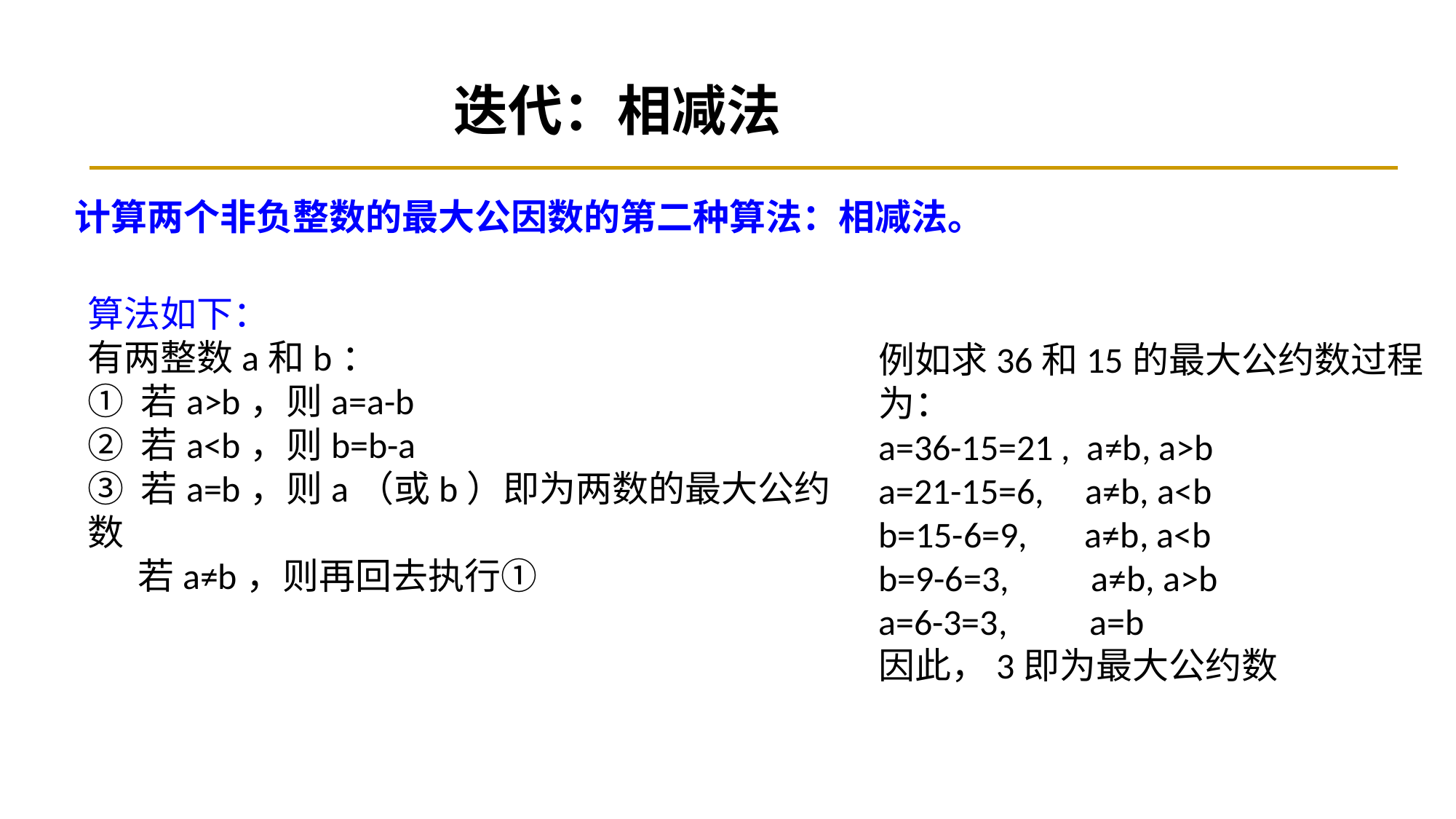

迭代：相减法
计算两个非负整数的最大公因数的第二种算法：相减法。
算法如下：
有两整数a和b：
① 若a>b，则a=a-b
② 若a<b，则b=b-a
③ 若a=b，则a（或b）即为两数的最大公约数
     若a≠b，则再回去执行①
例如求36和15的最大公约数过程为：
a=36-15=21 ,  a≠b, a>b
a=21-15=6,     a≠b, a<b
b=15-6=9,       a≠b, a<b
b=9-6=3,          a≠b, a>b
a=6-3=3,          a=b
因此，3即为最大公约数